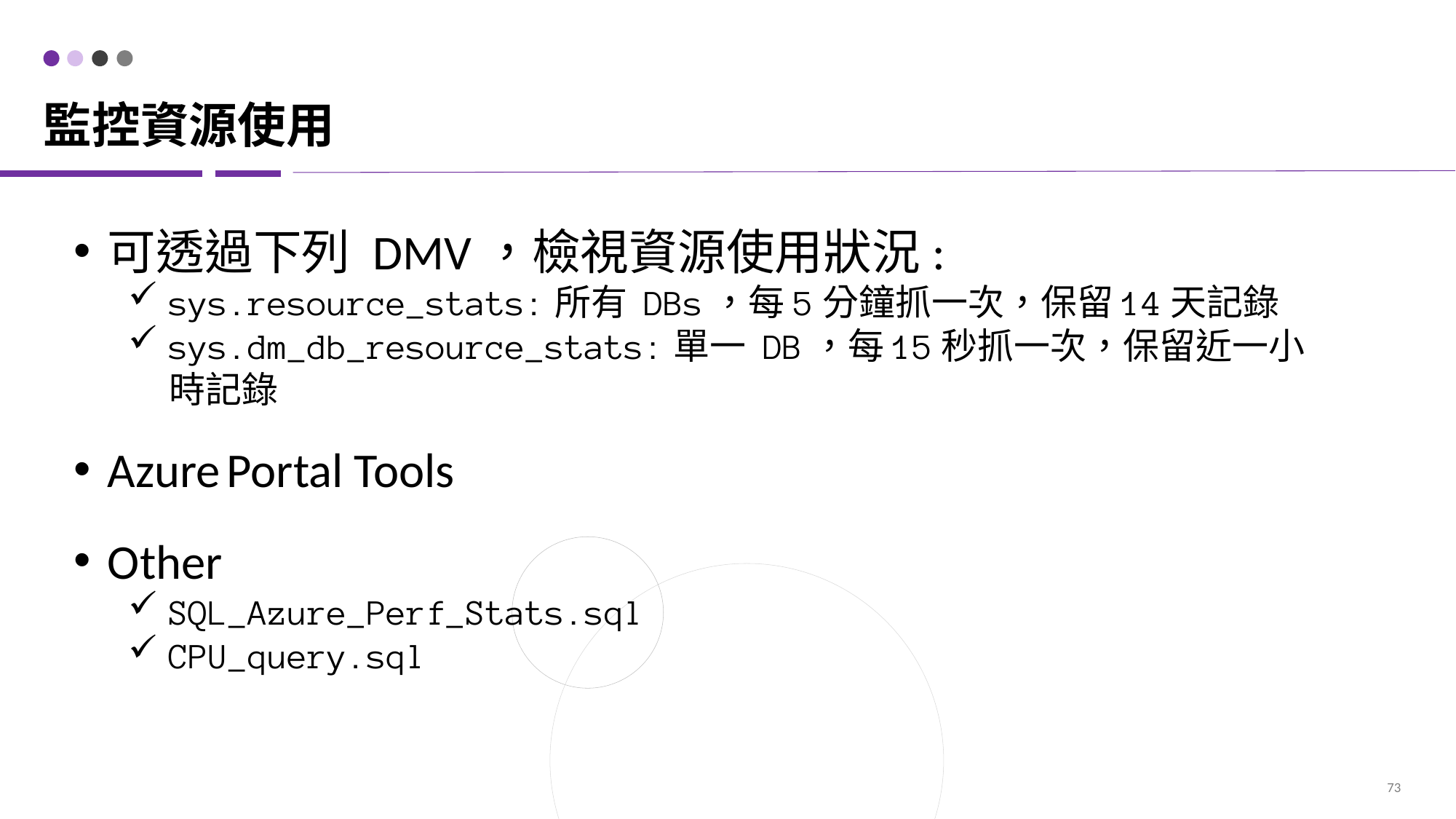

# 監控資源使用
可透過下列 DMV，檢視資源使用狀況:
sys.resource_stats:所有 DBs，每5分鐘抓一次，保留14天記錄
sys.dm_db_resource_stats:單一 DB，每15秒抓一次，保留近一小時記錄

Azure Portal Tools

Other
SQL_Azure_Perf_Stats.sql
CPU_query.sql

73